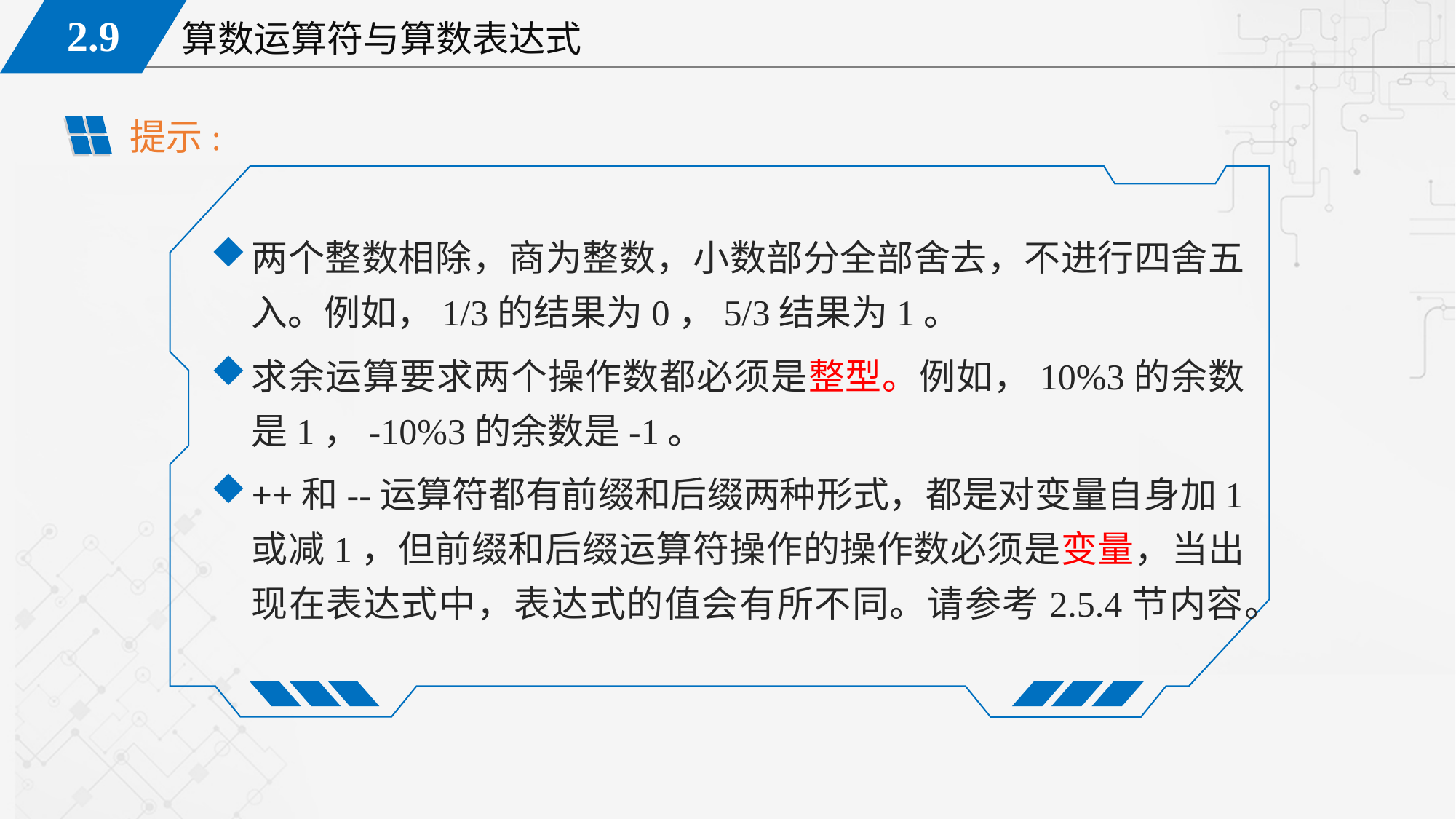

提示:

两个整数相除，商为整数，小数部分全部舍去，不进行四舍五入。例如，1/3的结果为0，5/3结果为1。
求余运算要求两个操作数都必须是整型。例如，10%3的余数是1，-10%3的余数是-1。
++和--运算符都有前缀和后缀两种形式，都是对变量自身加1或减1，但前缀和后缀运算符操作的操作数必须是变量，当出现在表达式中，表达式的值会有所不同。请参考2.5.4节内容。